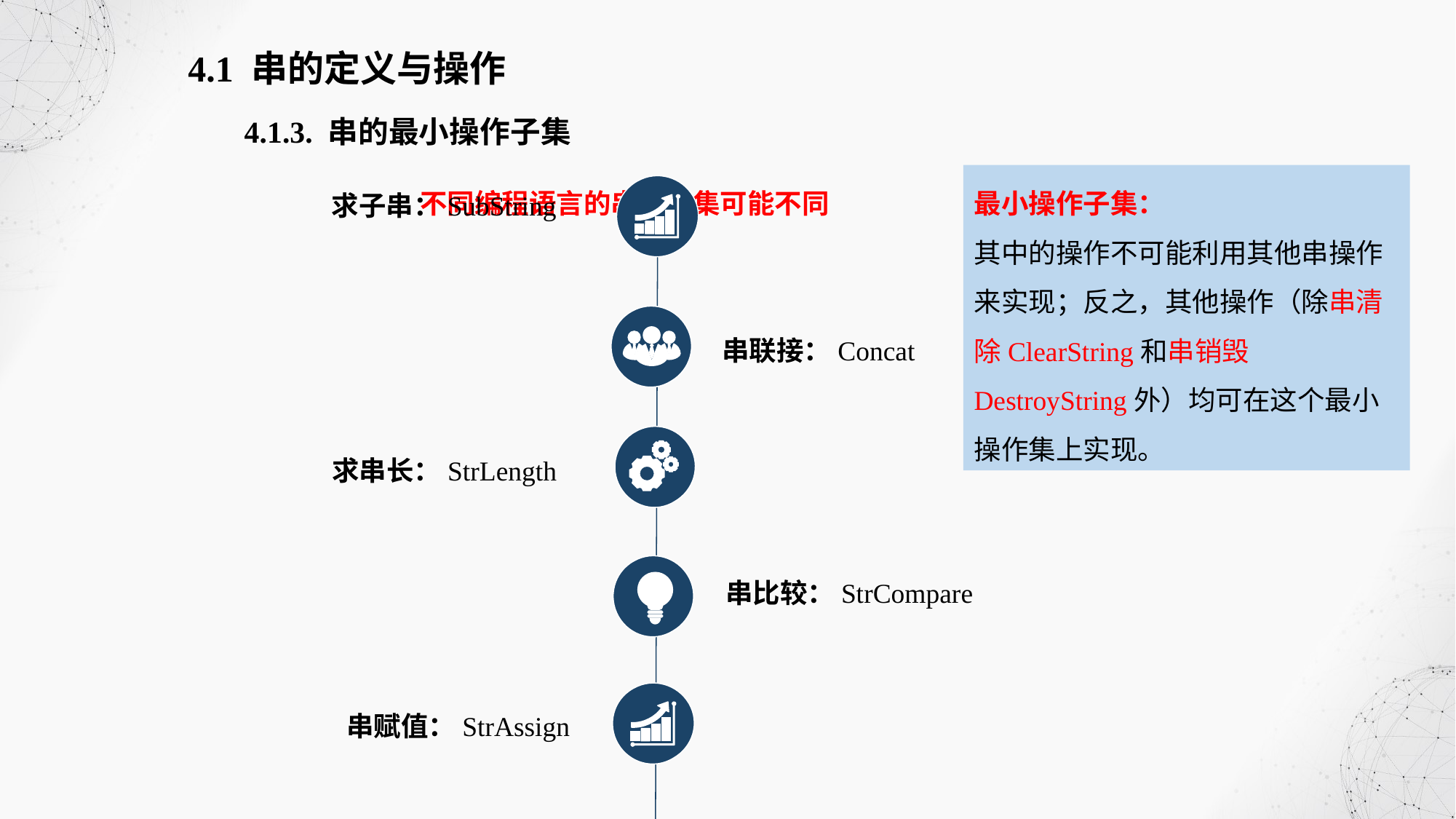

4.1 串的定义与操作
4.1.3. 串的最小操作子集
最小操作子集：
其中的操作不可能利用其他串操作来实现；反之，其他操作（除串清除ClearString和串销毁DestroyString外）均可在这个最小操作集上实现。

不同编程语言的串操作集可能不同
求子串：SubString

串联接：Concat

求串长：StrLength

串比较：StrCompare

串赋值：StrAssign